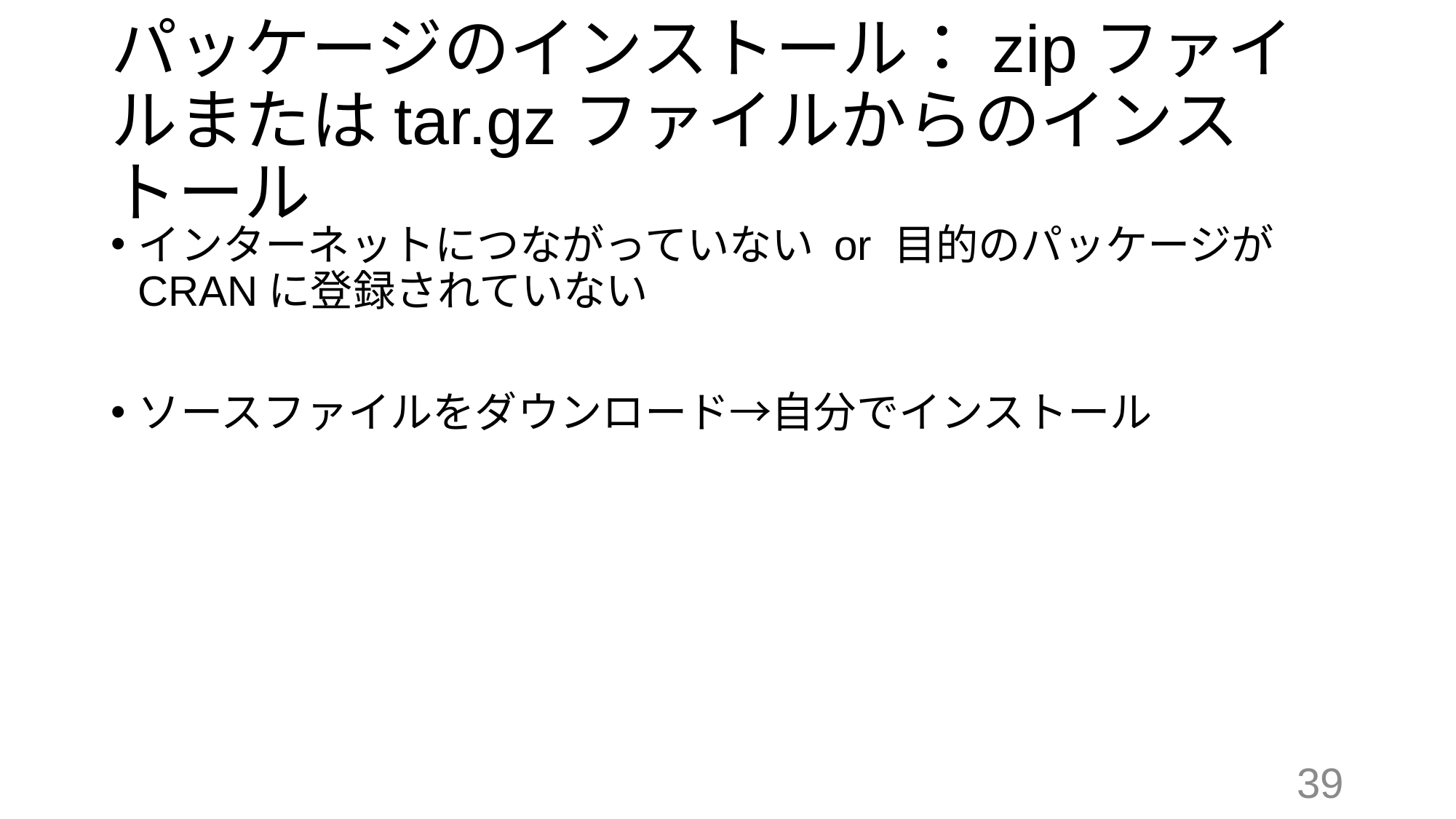

# パッケージのインストール：zipファイルまたはtar.gzファイルからのインストール
インターネットにつながっていない or 目的のパッケージがCRANに登録されていない

ソースファイルをダウンロード→自分でインストール

39